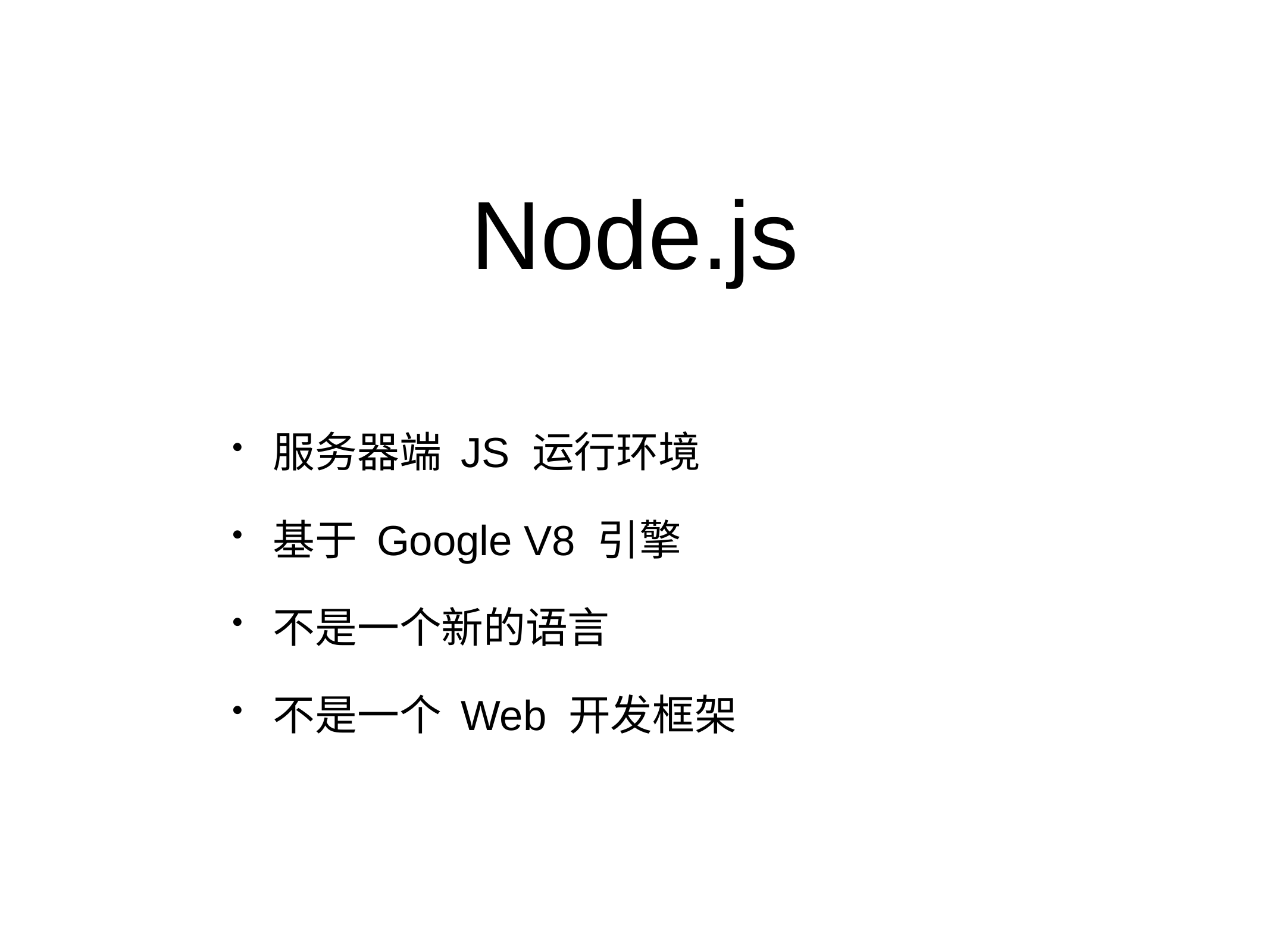

# Node.js
服务器端 JS 运行环境
基于 Google V8 引擎
不是一个新的语言
不是一个 Web 开发框架